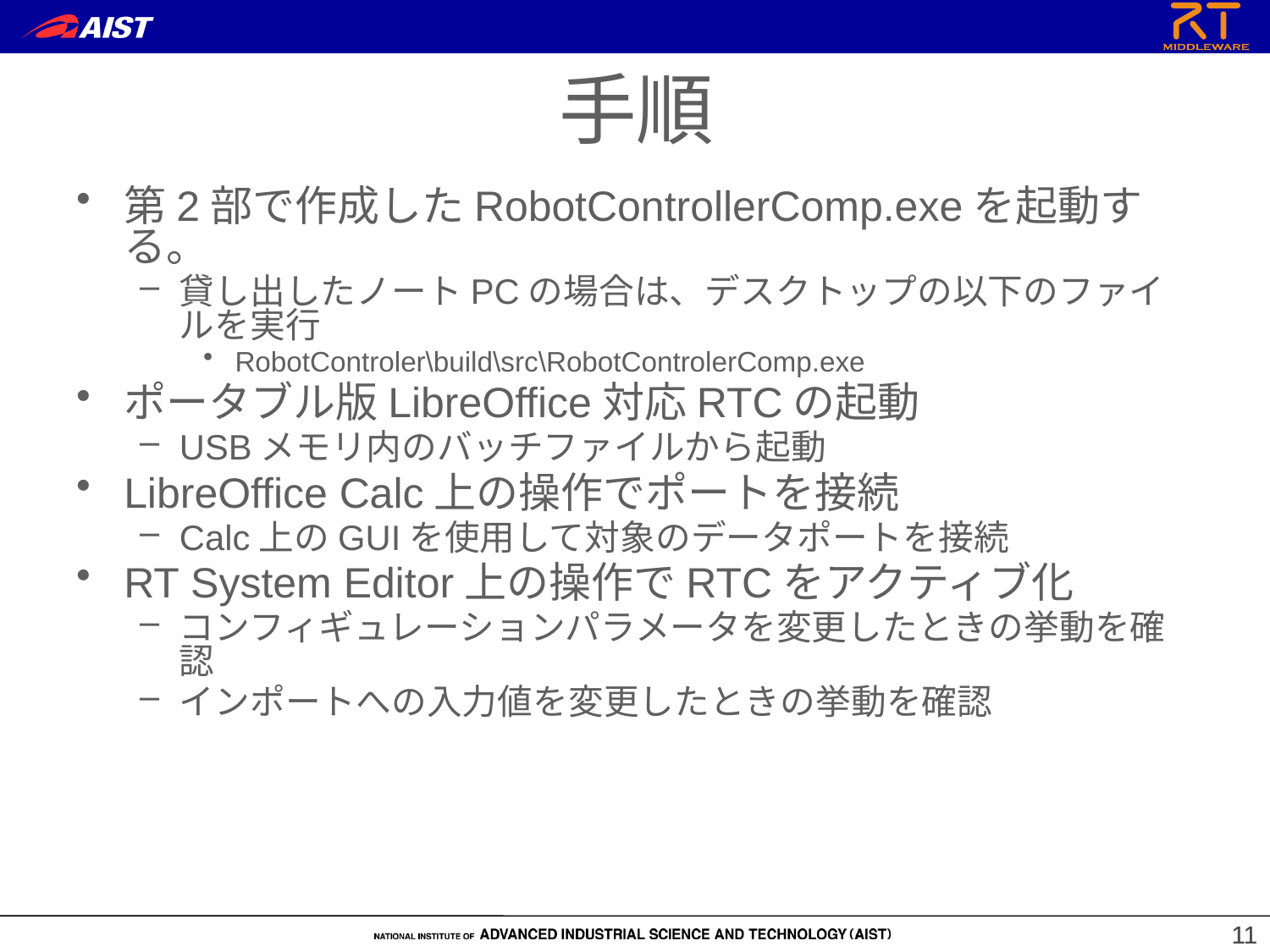

手順
第2部で作成したRobotControllerComp.exeを起動する。
貸し出したノートPCの場合は、デスクトップの以下のファイルを実行
RobotControler\build\src\RobotControlerComp.exe
ポータブル版LibreOffice対応RTCの起動
USBメモリ内のバッチファイルから起動
LibreOffice Calc上の操作でポートを接続
Calc上のGUIを使用して対象のデータポートを接続
RT System Editor上の操作でRTCをアクティブ化
コンフィギュレーションパラメータを変更したときの挙動を確認
インポートへの入力値を変更したときの挙動を確認

11
11